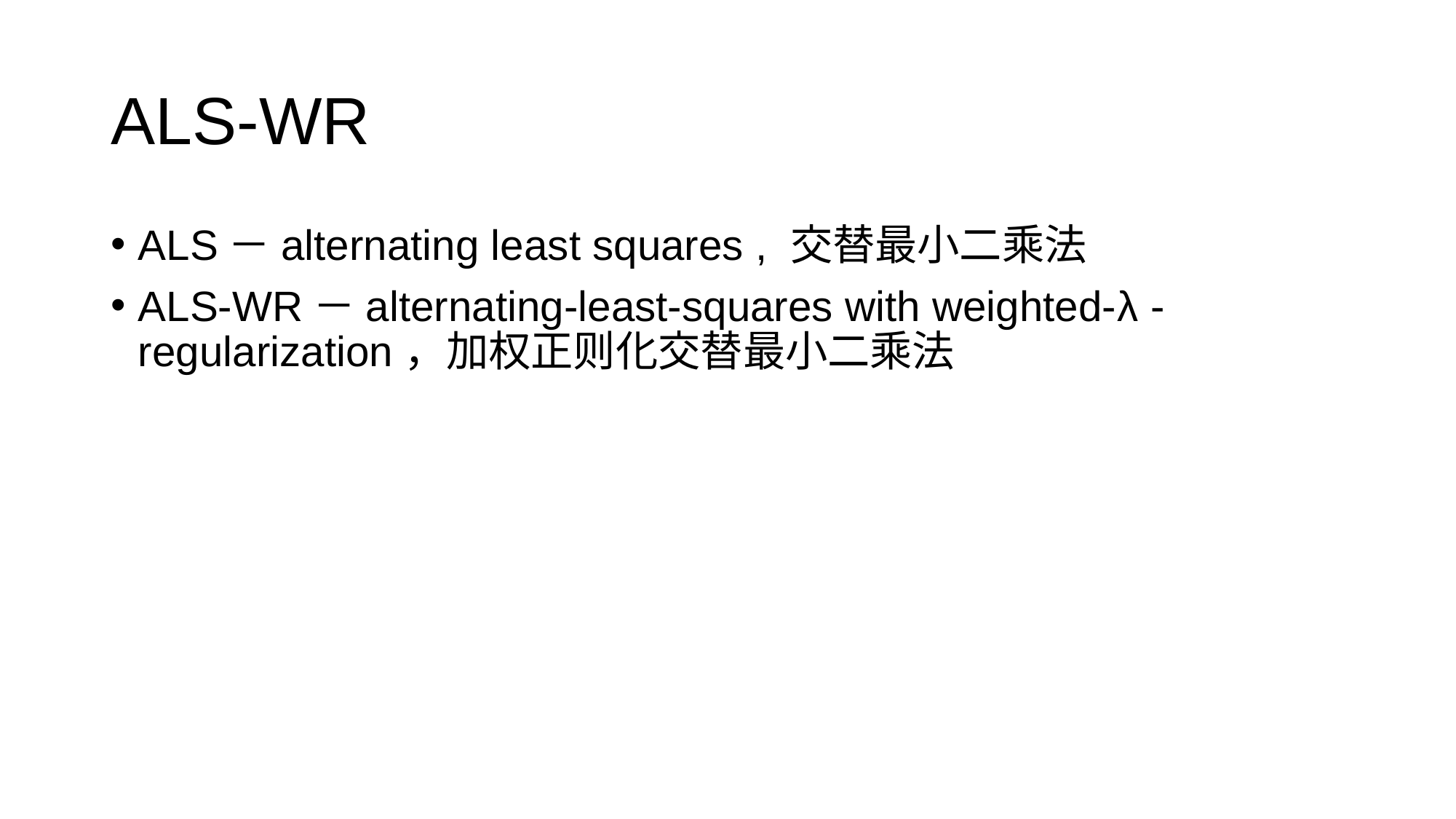

# ALS-WR
ALS－alternating least squares , 交替最小二乘法
ALS-WR－alternating-least-squares with weighted-λ -regularization，加权正则化交替最小二乘法